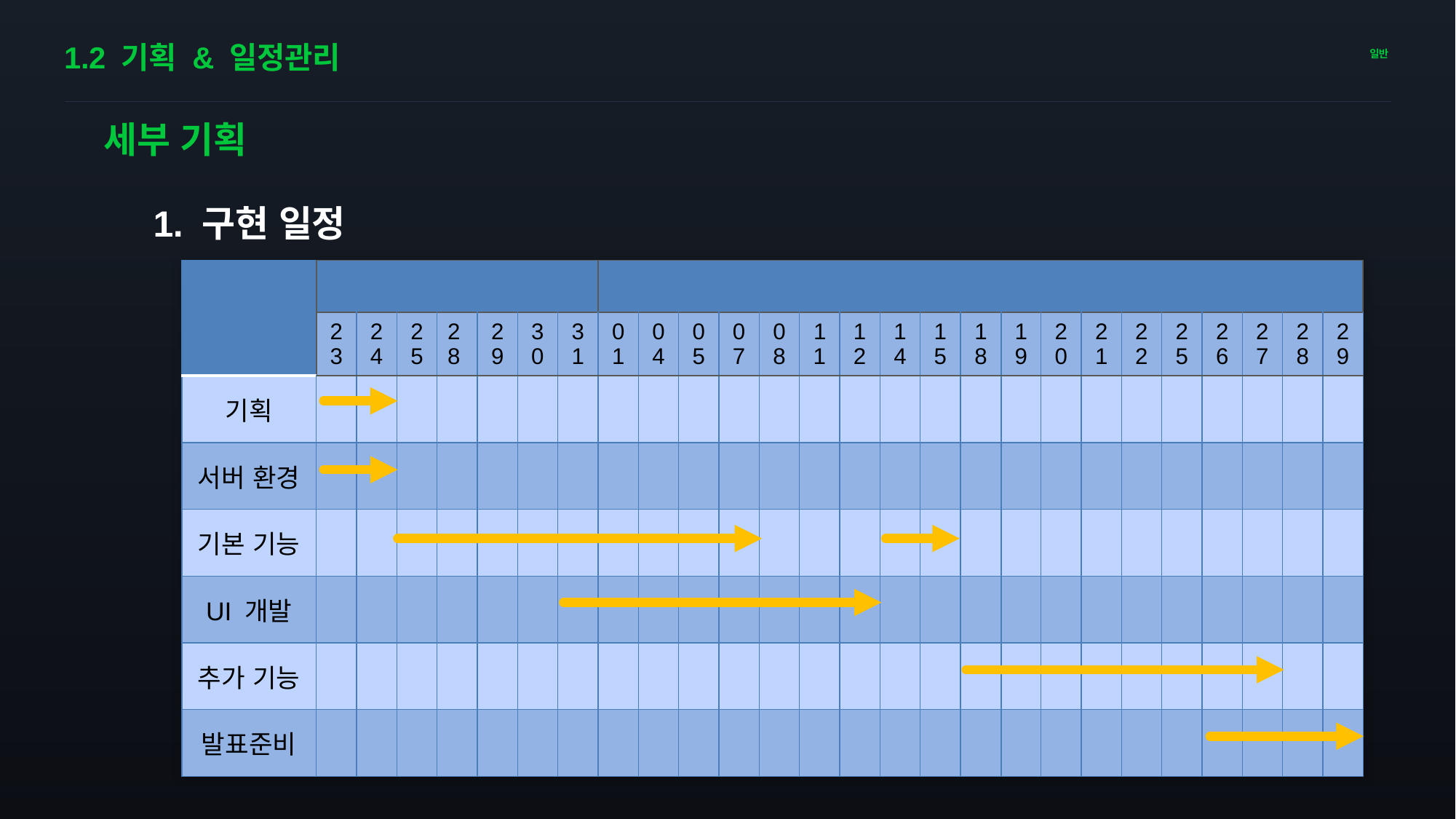

# 1.2 기획 & 일정관리
세부 기획

 1. 구현 일정

| 항목 | 5월 |  |  |  |  |  |  | 6월 |  |  |  |  |  |  |  |  |  |  |  |  |  |  |  |  |  |  |
| --- | --- | --- | --- | --- | --- | --- | --- | --- | --- | --- | --- | --- | --- | --- | --- | --- | --- | --- | --- | --- | --- | --- | --- | --- | --- | --- |
|  | 23 | 24 | 25 | 28 | 29 | 30 | 31 | 01 | 04 | 05 | 07 | 08 | 11 | 12 | 14 | 15 | 18 | 19 | 20 | 21 | 22 | 25 | 26 | 27 | 28 | 29 |
| 기획 |  |  |  |  |  |  |  |  |  |  |  |  |  |  |  |  |  |  |  |  |  |  |  |  |  |  |
| 서버 환경 |  |  |  |  |  |  |  |  |  |  |  |  |  |  |  |  |  |  |  |  |  |  |  |  |  |  |
| 기본 기능 |  |  |  |  |  |  |  |  |  |  |  |  |  |  |  |  |  |  |  |  |  |  |  |  |  |  |
| UI 개발 |  |  |  |  |  |  |  |  |  |  |  |  |  |  |  |  |  |  |  |  |  |  |  |  |  |  |
| 추가 기능 |  |  |  |  |  |  |  |  |  |  |  |  |  |  |  |  |  |  |  |  |  |  |  |  |  |  |
| 발표준비 |  |  |  |  |  |  |  |  |  |  |  |  |  |  |  |  |  |  |  |  |  |  |  |  |  |  |